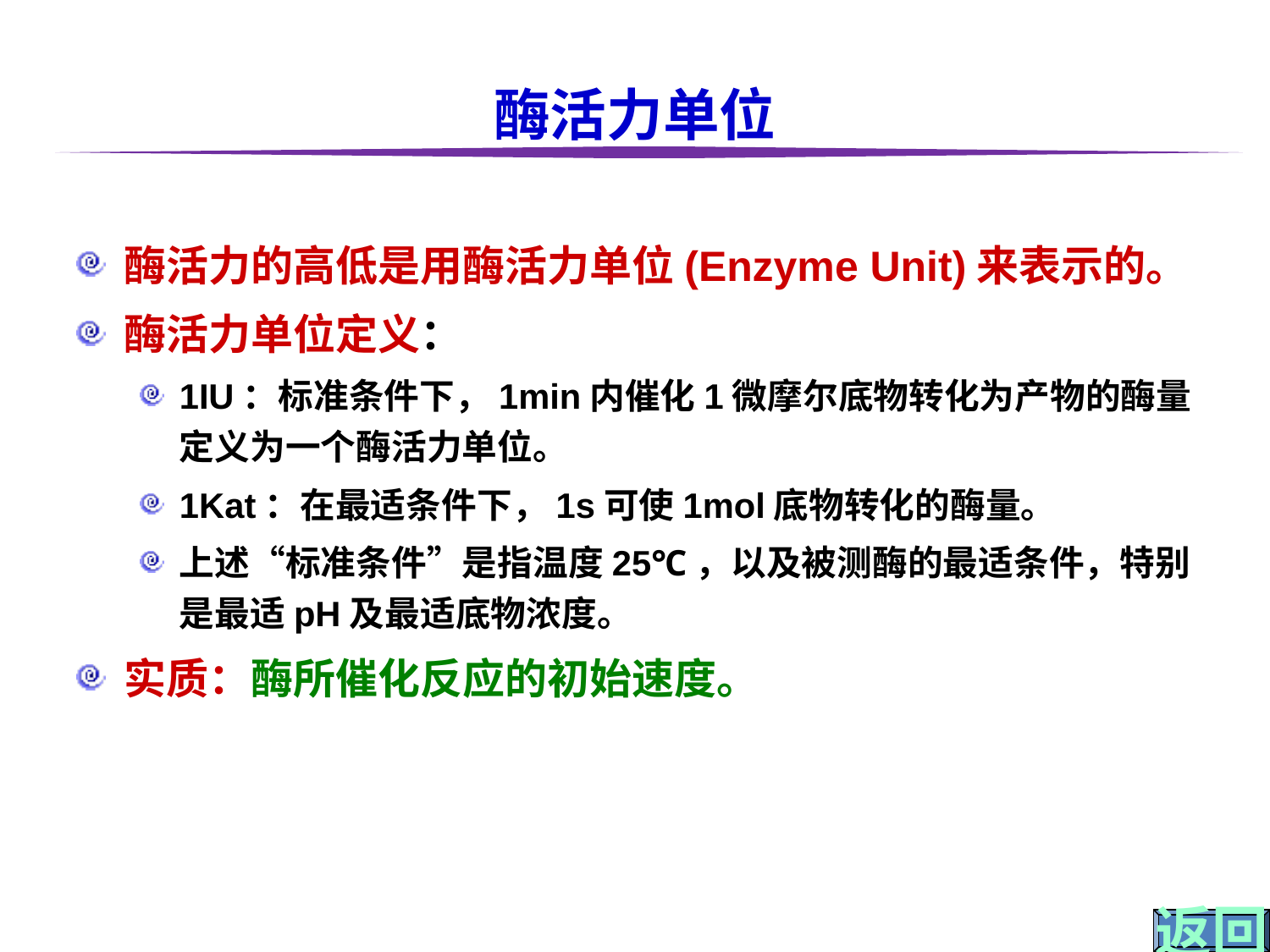

# 酶活力单位
酶活力的高低是用酶活力单位(Enzyme Unit)来表示的。
酶活力单位定义：
1IU：标准条件下，1min内催化1微摩尔底物转化为产物的酶量定义为一个酶活力单位。
1Kat：在最适条件下，1s可使1mol底物转化的酶量。
上述“标准条件”是指温度25℃，以及被测酶的最适条件，特别是最适pH及最适底物浓度。
实质：酶所催化反应的初始速度。
返回